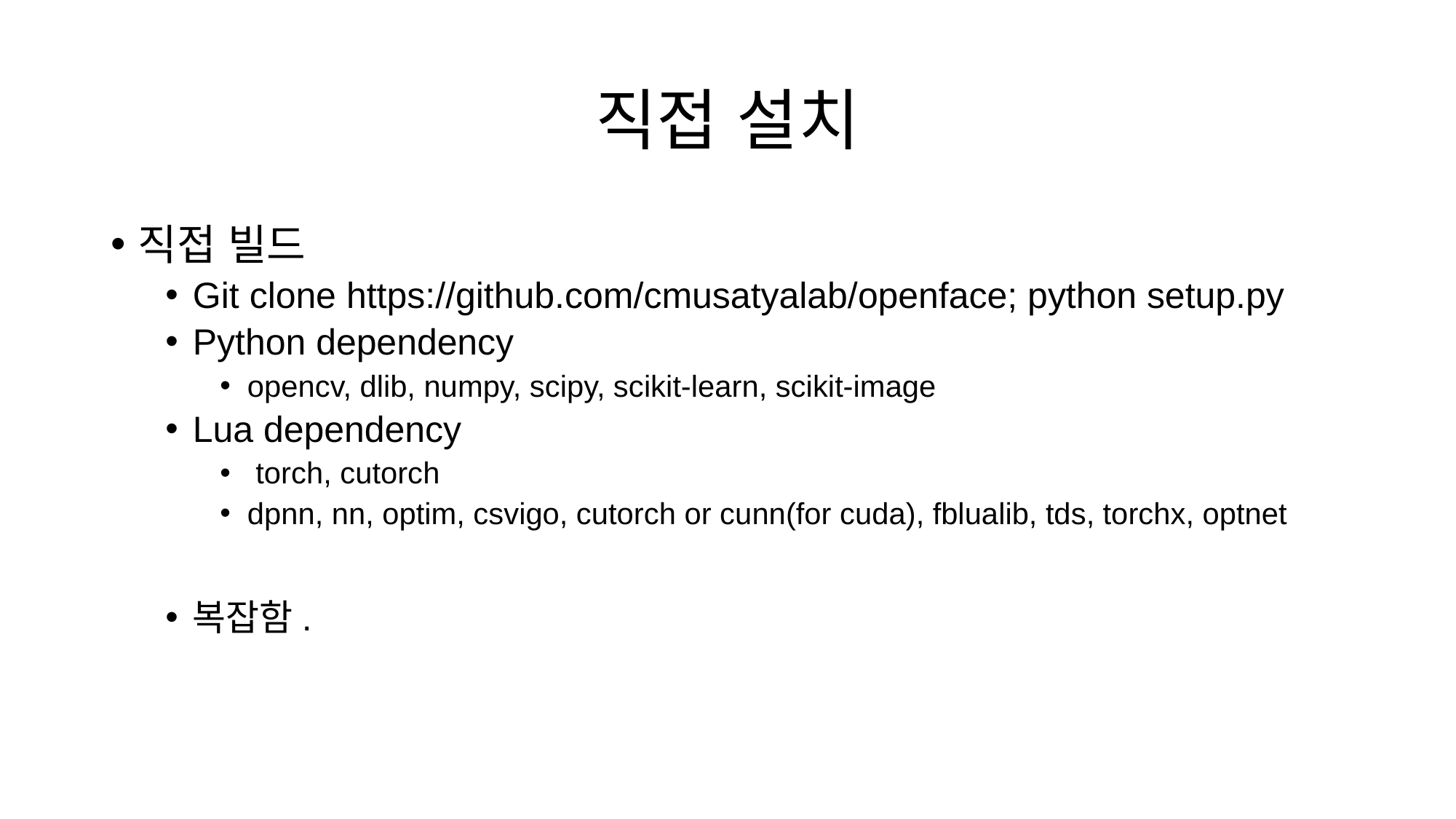

# 직접 설치
직접 빌드
Git clone https://github.com/cmusatyalab/openface; python setup.py
Python dependency
opencv, dlib, numpy, scipy, scikit-learn, scikit-image
Lua dependency
 torch, cutorch
dpnn, nn, optim, csvigo, cutorch or cunn(for cuda), fblualib, tds, torchx, optnet

복잡함.